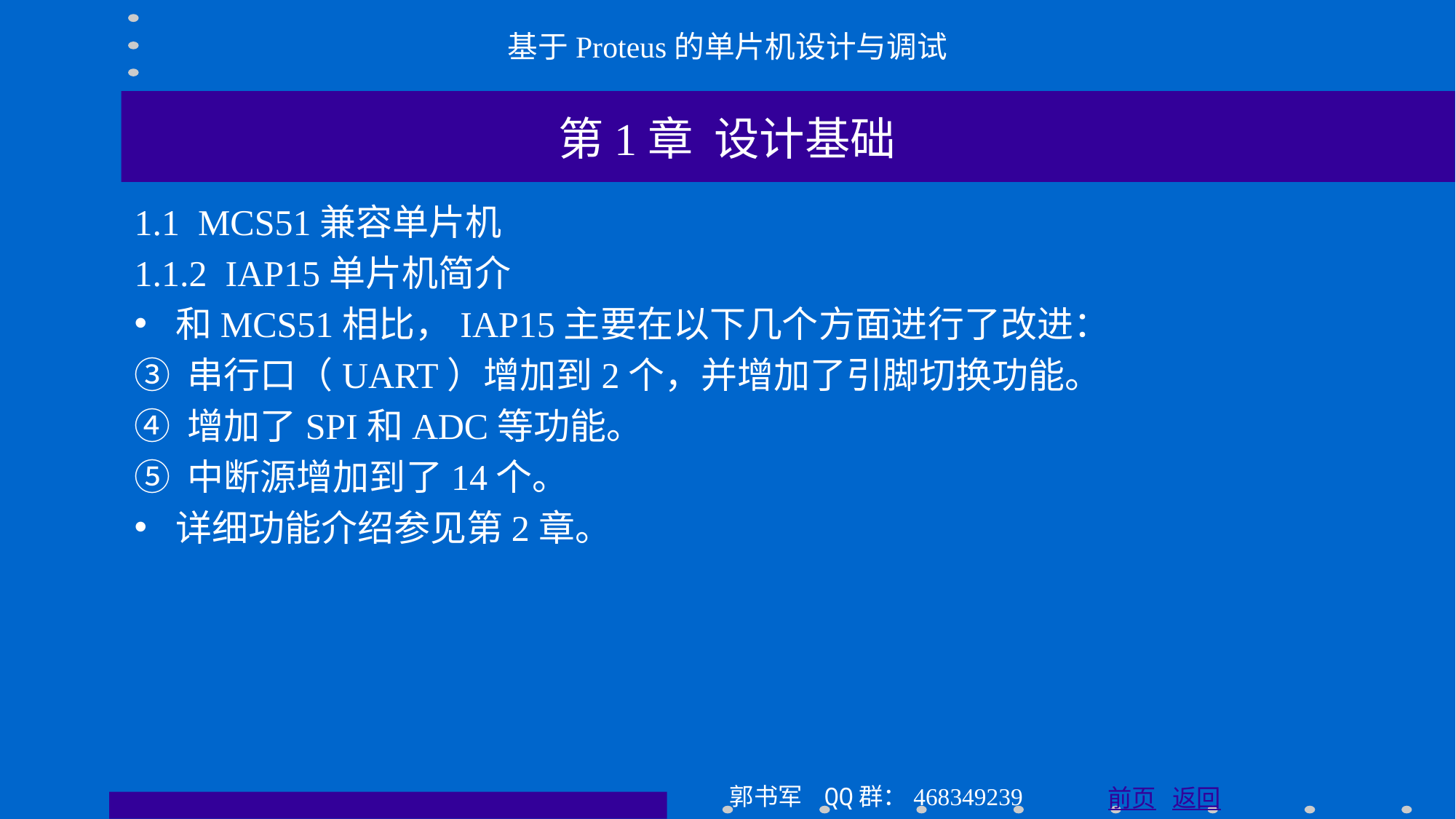

基于Proteus的单片机设计与调试
第1章  设计基础
1.1  MCS51兼容单片机
1.1.2  IAP15单片机简介
和MCS51相比，IAP15主要在以下几个方面进行了改进：
③ 串行口（UART）增加到2个，并增加了引脚切换功能。
④ 增加了SPI和ADC等功能。
⑤ 中断源增加到了14个。
详细功能介绍参见第2章。
郭书军   QQ群：468349239
前页   返回